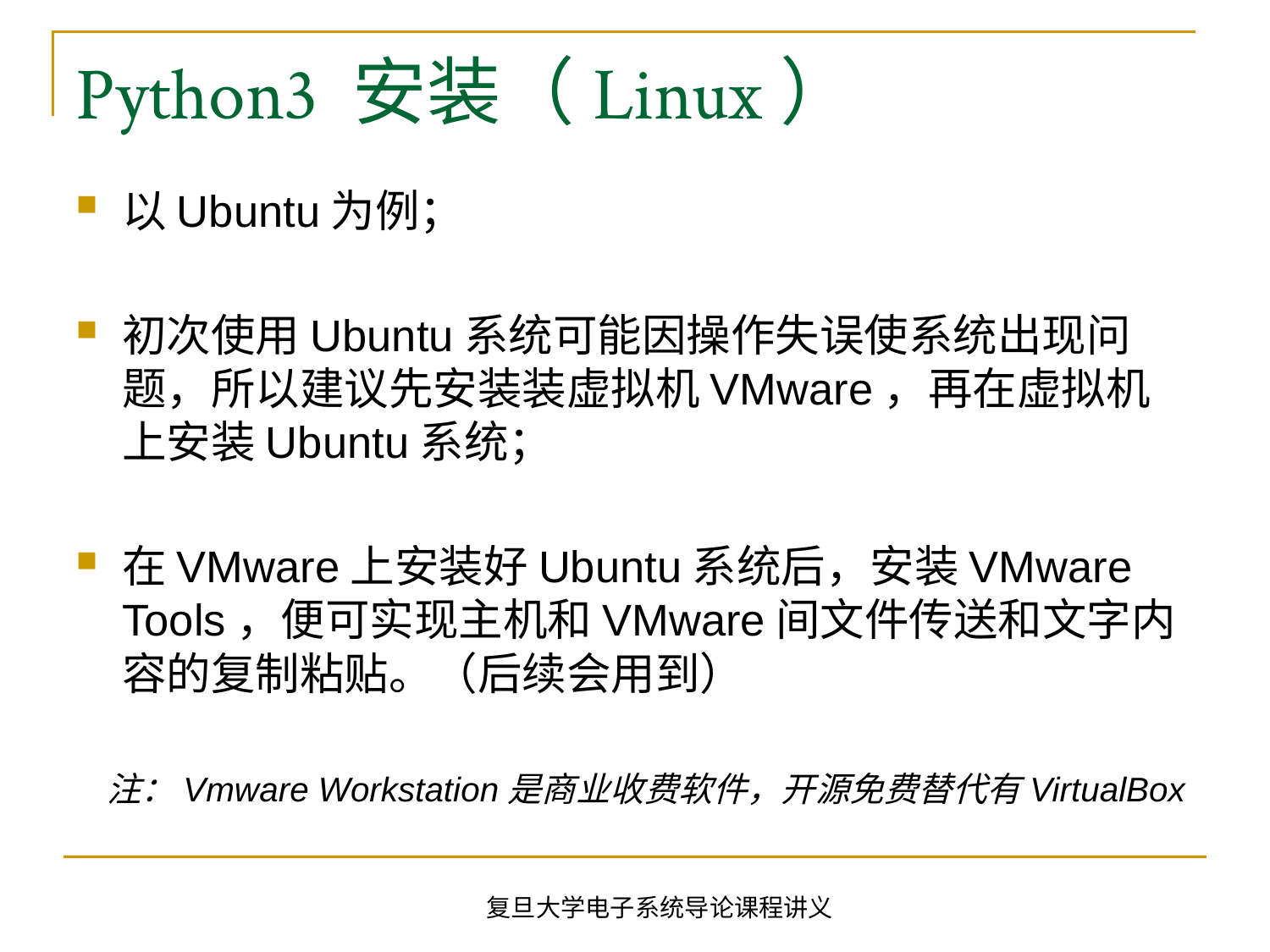

# Python3 安装（Linux）
以Ubuntu为例；

初次使用Ubuntu系统可能因操作失误使系统出现问题，所以建议先安装装虚拟机VMware，再在虚拟机上安装Ubuntu系统；

在VMware上安装好Ubuntu系统后，安装VMware Tools，便可实现主机和VMware间文件传送和文字内容的复制粘贴。（后续会用到）

   注：Vmware Workstation是商业收费软件，开源免费替代有VirtualBox